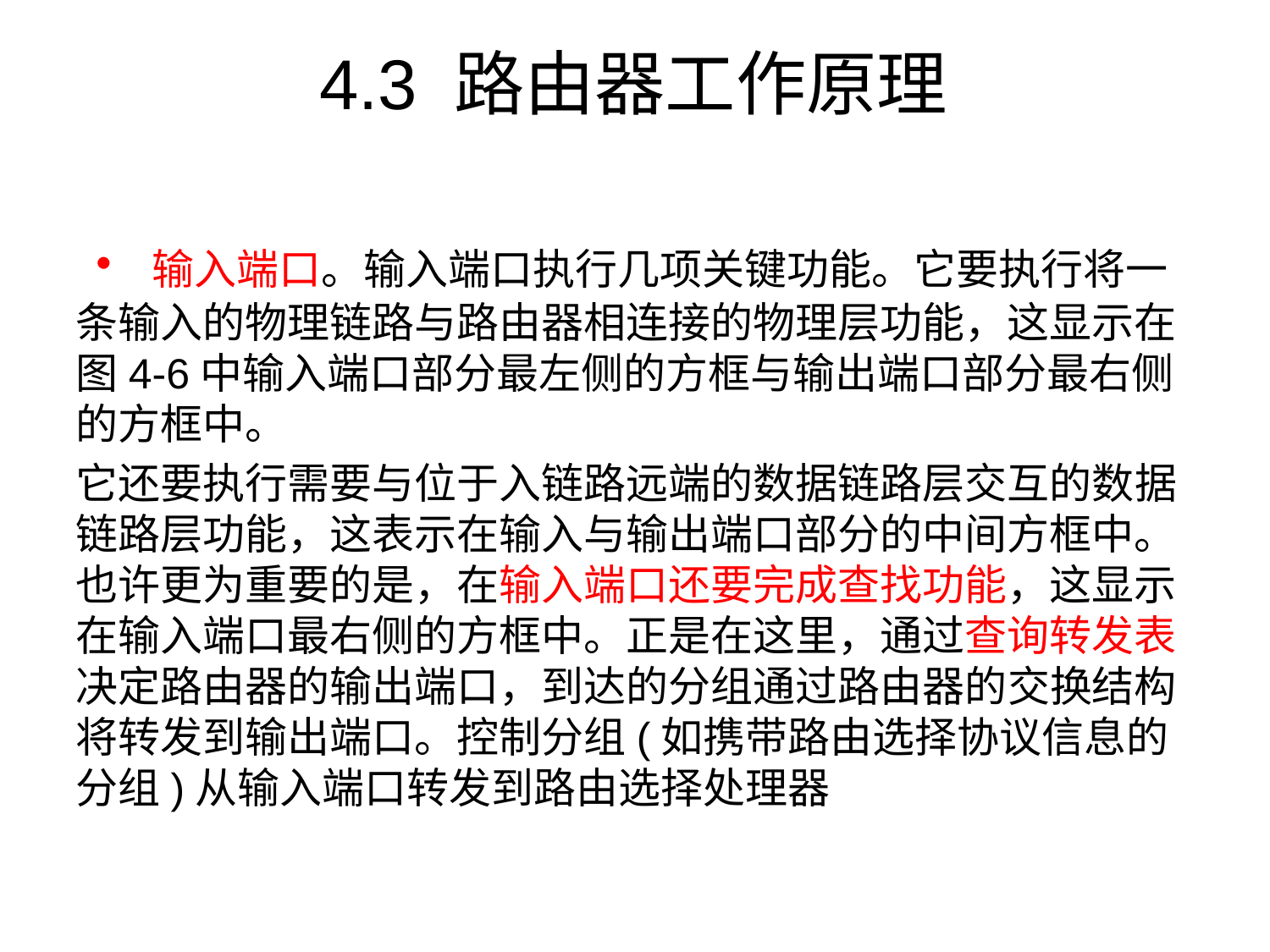

# 4.3 路由器工作原理
• 输入端口。输入端口执行几项关键功能。它要执行将一条输入的物理链路与路由器相连接的物理层功能，这显示在图4-6中输入端口部分最左侧的方框与输出端口部分最右侧的方框中。
它还要执行需要与位于入链路远端的数据链路层交互的数据链路层功能，这表示在输入与输出端口部分的中间方框中。也许更为重要的是，在输入端口还要完成查找功能，这显示在输入端口最右侧的方框中。正是在这里，通过查询转发表决定路由器的输出端口，到达的分组通过路由器的交换结构将转发到输出端口。控制分组(如携带路由选择协议信息的分组)从输入端口转发到路由选择处理器